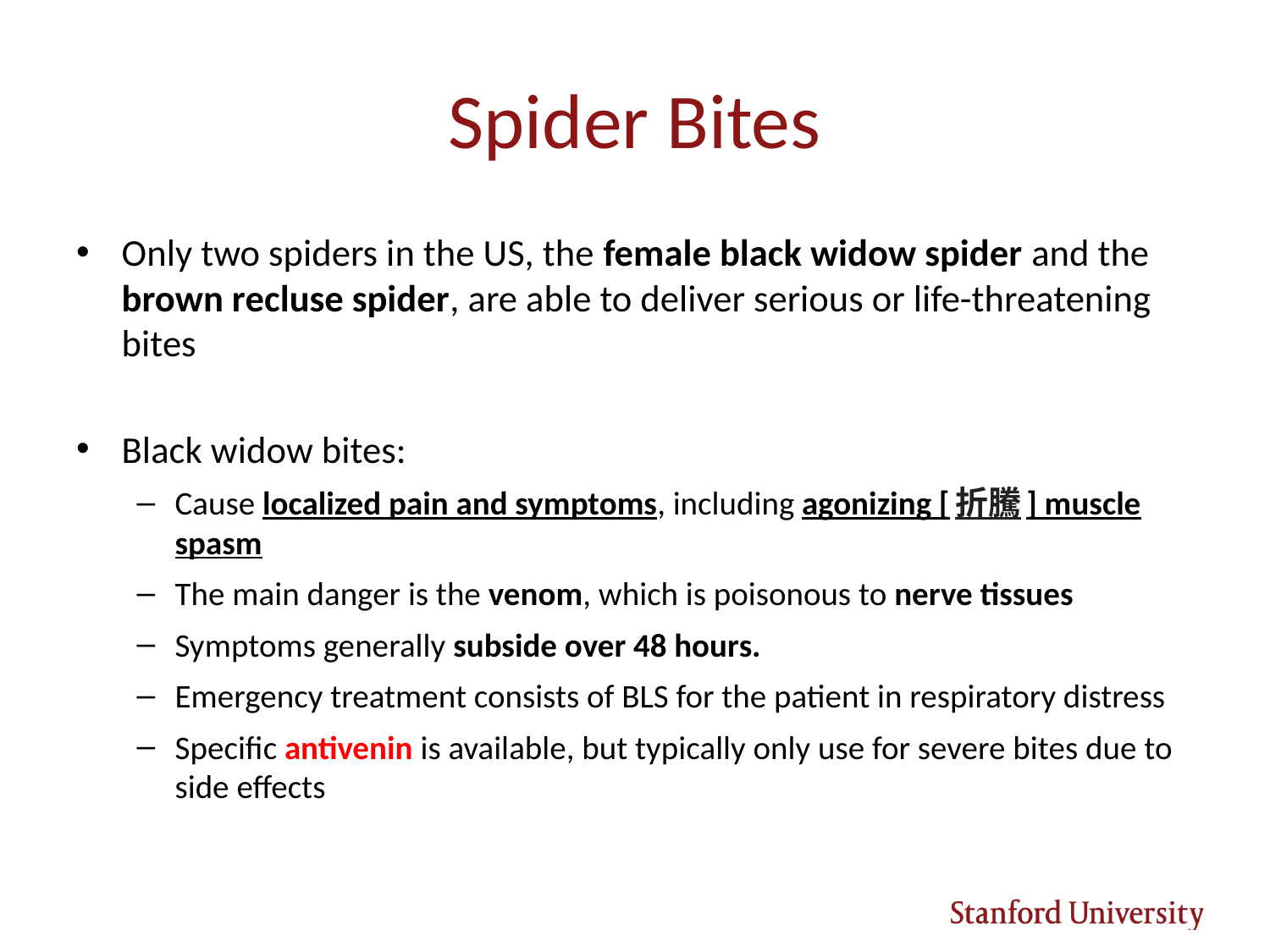

# Spider Bites
Only two spiders in the US, the female black widow spider and the brown recluse spider, are able to deliver serious or life-threatening bites

Black widow bites:
Cause localized pain and symptoms, including agonizing [折騰] muscle spasm
The main danger is the venom, which is poisonous to nerve tissues
Symptoms generally subside over 48 hours.
Emergency treatment consists of BLS for the patient in respiratory distress
Specific antivenin is available, but typically only use for severe bites due to side effects